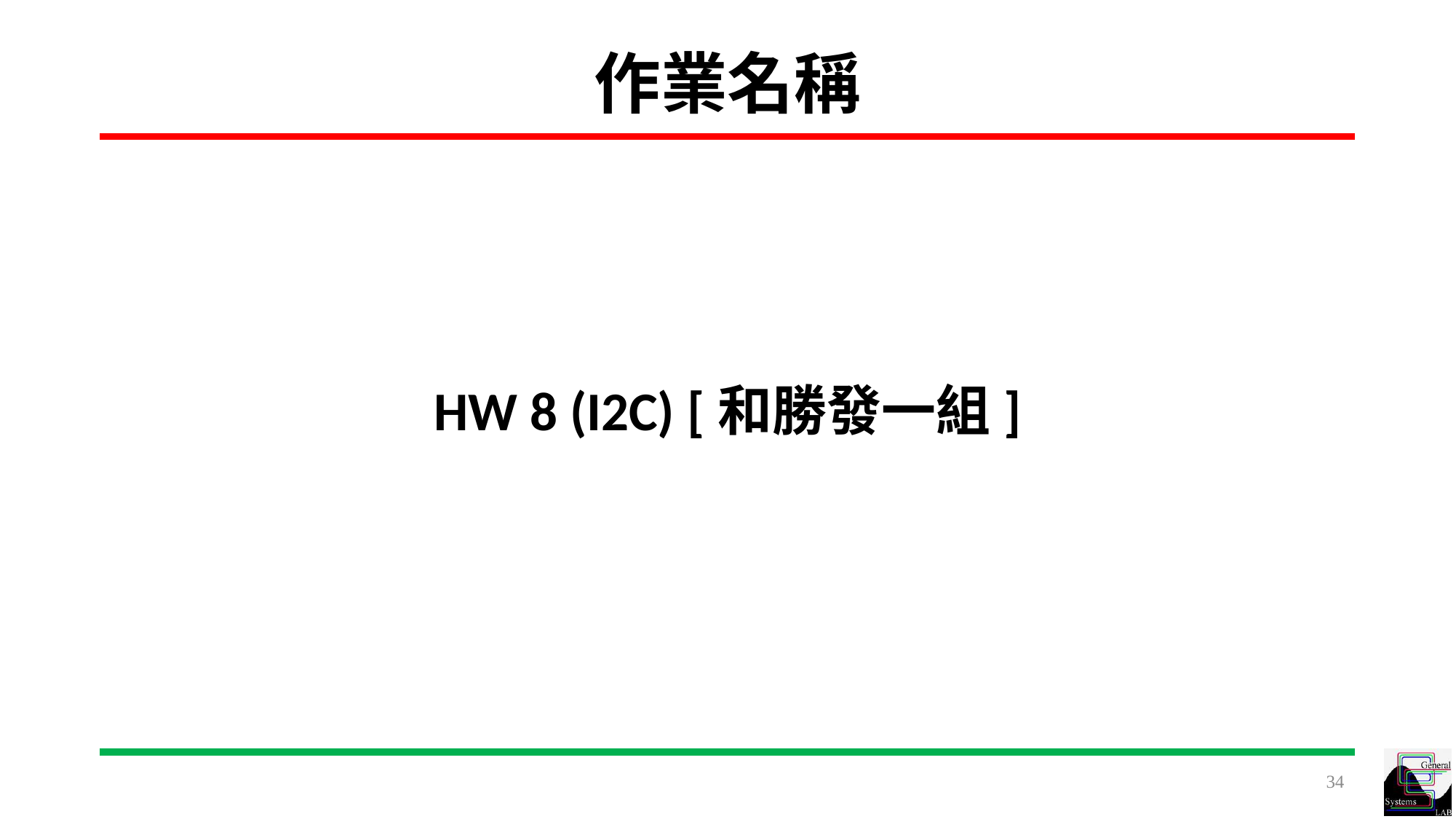

# 作業名稱
HW 8 (I2C) [和勝發一組]
34